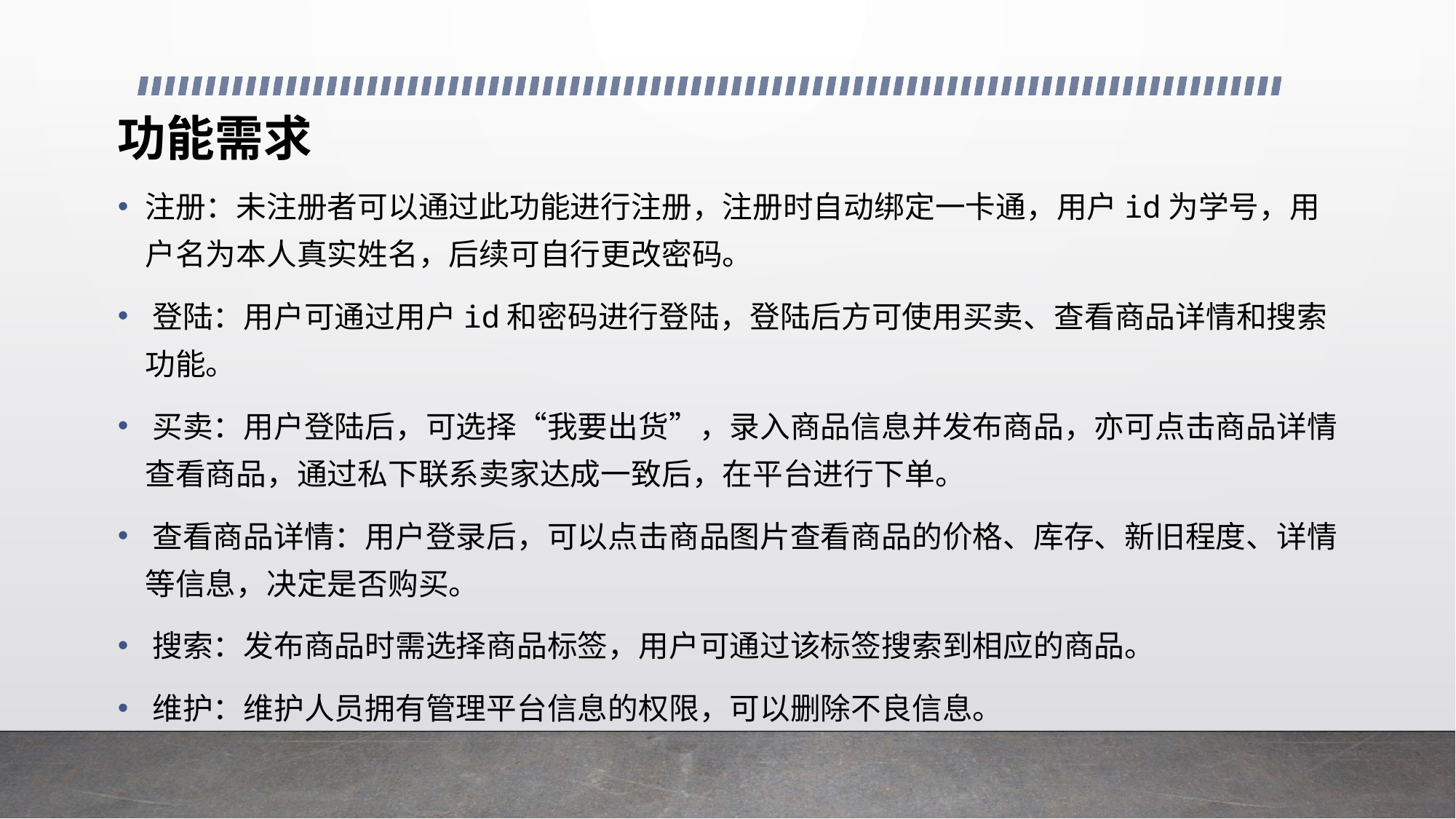

# 功能需求
注册：未注册者可以通过此功能进行注册，注册时自动绑定一卡通，用户id为学号，用户名为本人真实姓名，后续可自行更改密码。
​登陆：用户可通过用户id和密码进行登陆，登陆后方可使用买卖、查看商品详情和搜索功能。
​买卖：用户登陆后，可选择“我要出货”，录入商品信息并发布商品，亦可点击商品详情查看商品，通过私下联系卖家达成一致后，在平台进行下单。
​查看商品详情：用户登录后，可以点击商品图片查看商品的价格、库存、新旧程度、详情等信息，决定是否购买。
​搜索：发布商品时需选择商品标签，用户可通过该标签搜索到相应的商品。
​维护：维护人员拥有管理平台信息的权限，可以删除不良信息。